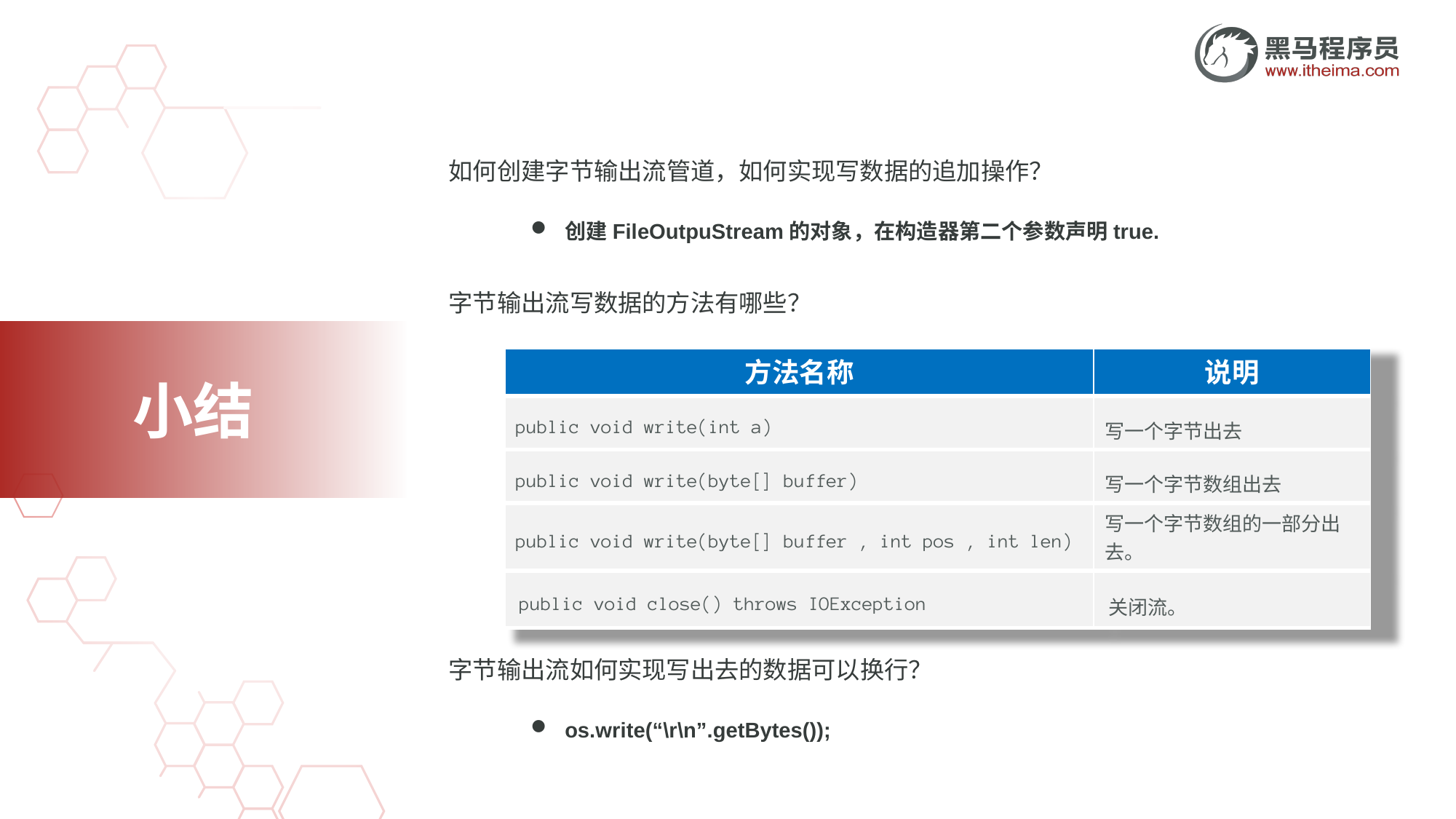

如何创建字节输出流管道，如何实现写数据的追加操作？
创建FileOutpuStream的对象，在构造器第二个参数声明true.
字节输出流写数据的方法有哪些？

字节输出流如何实现写出去的数据可以换行？
os.write(“\r\n”.getBytes());

| 方法名称 | 说明 |
| --- | --- |
| public void write(int a) | 写一个字节出去 |
| public void write(byte[] buffer) | 写一个字节数组出去 |
| public void write(byte[] buffer , int pos , int len) | 写一个字节数组的一部分出去。 |
| public void close() throws IOException | 关闭流。 |